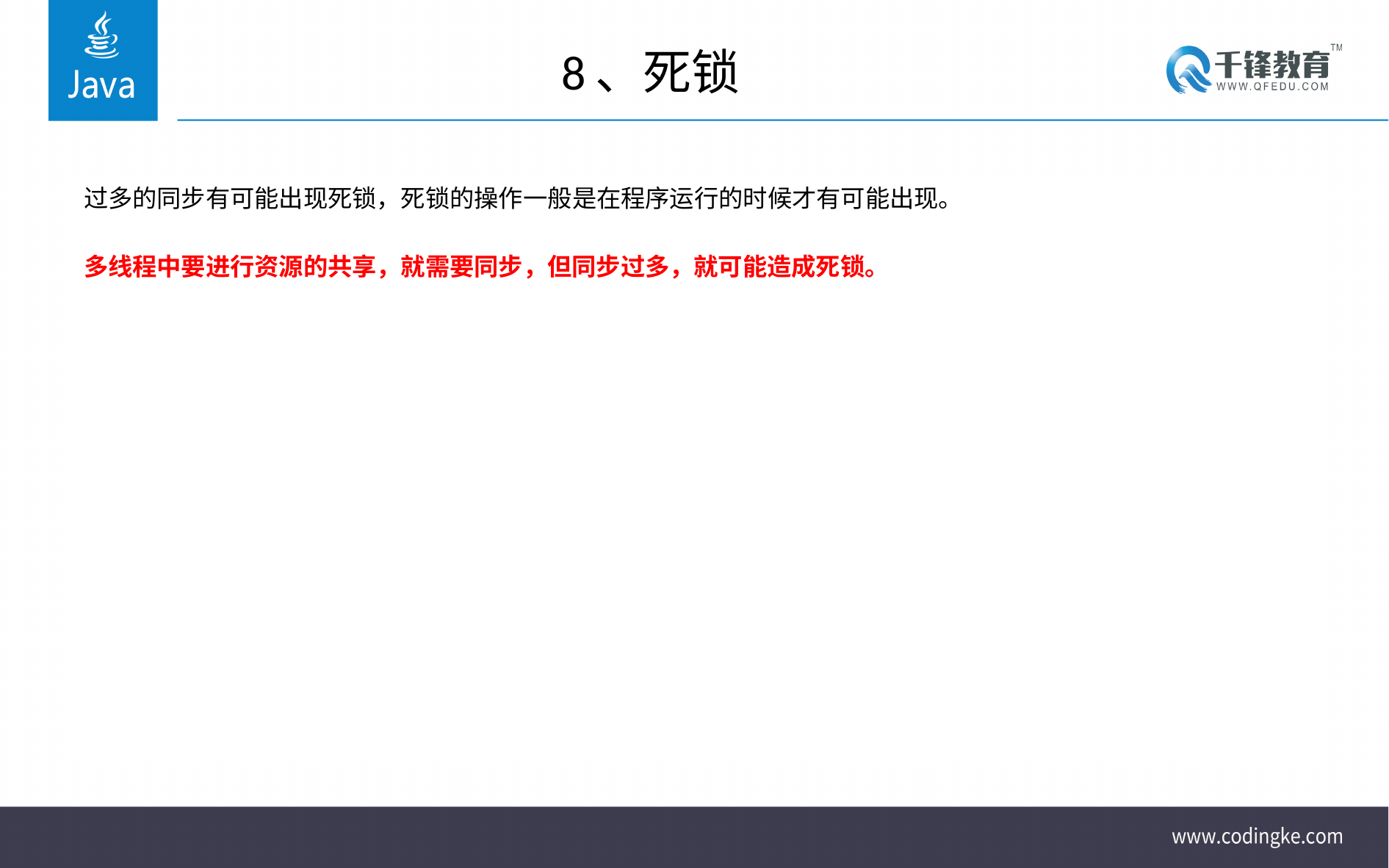

# 8、死锁
过多的同步有可能出现死锁，死锁的操作一般是在程序运行的时候才有可能出现。

多线程中要进行资源的共享，就需要同步，但同步过多，就可能造成死锁。